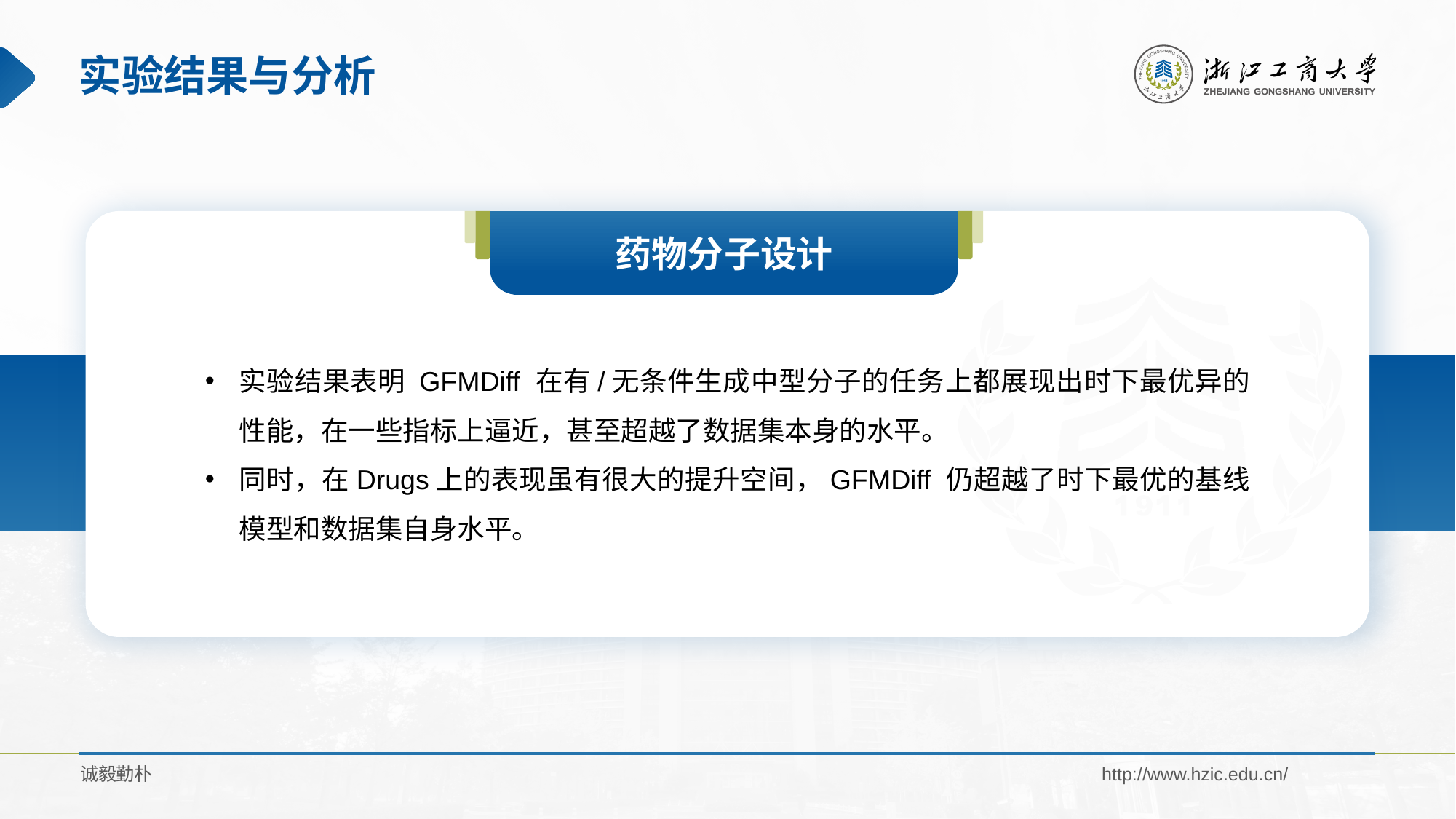

# 实验结果与分析

药物分子设计

实验结果表明 GFMDiff 在有/无条件生成中型分子的任务上都展现出时下最优异的性能，在一些指标上逼近，甚至超越了数据集本身的水平。
同时，在Drugs上的表现虽有很大的提升空间，GFMDiff 仍超越了时下最优的基线模型和数据集自身水平。